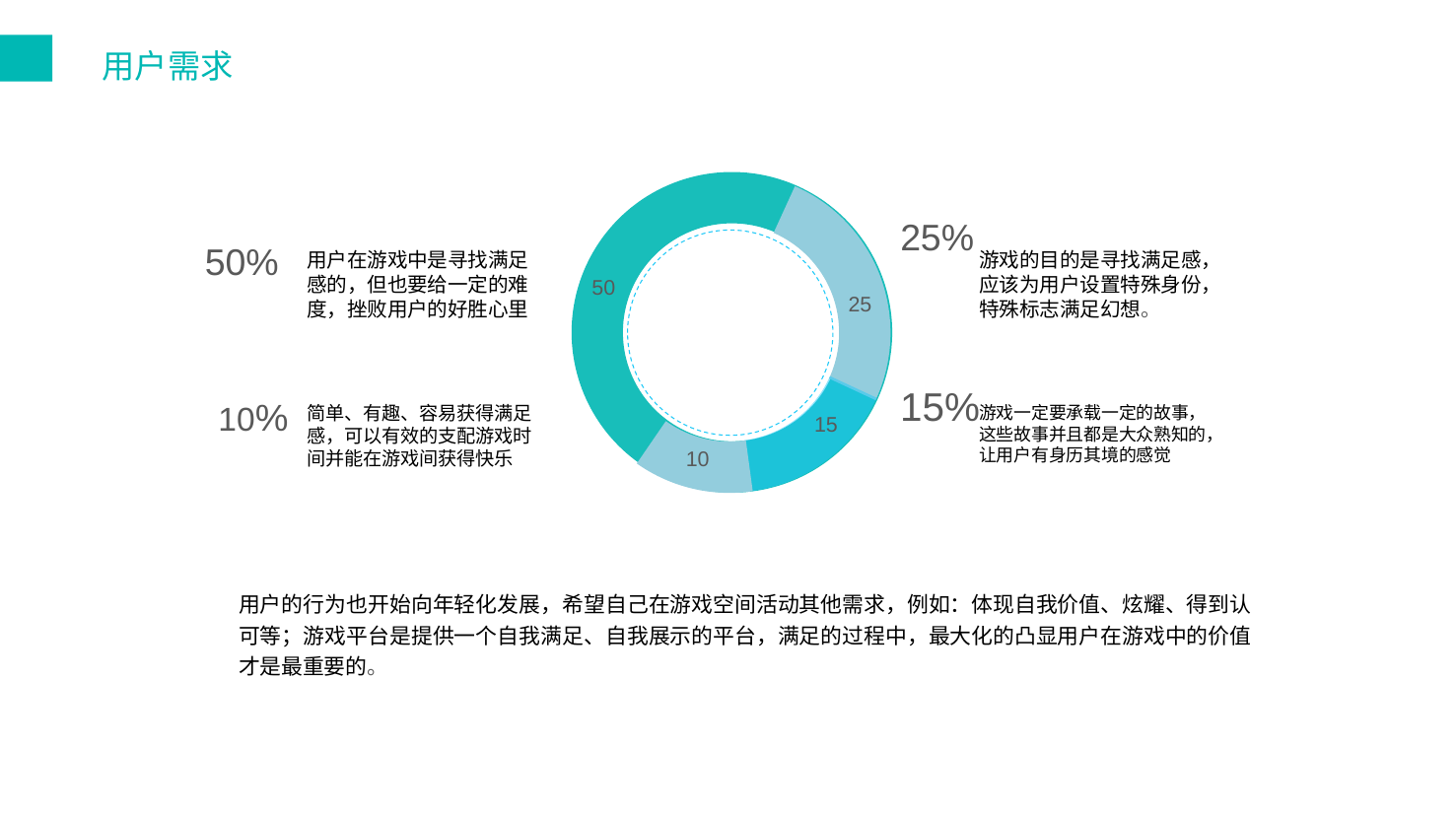

用户需求

25%

50%
用户在游戏中是寻找满足感的，但也要给一定的难度，挫败用户的好胜心里
游戏的目的是寻找满足感，应该为用户设置特殊身份，特殊标志满足幻想。
50
25
15%
10%
简单、有趣、容易获得满足感，可以有效的支配游戏时间并能在游戏间获得快乐
游戏一定要承载一定的故事，这些故事并且都是大众熟知的，让用户有身历其境的感觉
15
10
用户的行为也开始向年轻化发展，希望自己在游戏空间活动其他需求，例如：体现自我价值、炫耀、得到认可等；游戏平台是提供一个自我满足、自我展示的平台，满足的过程中，最大化的凸显用户在游戏中的价值才是最重要的。